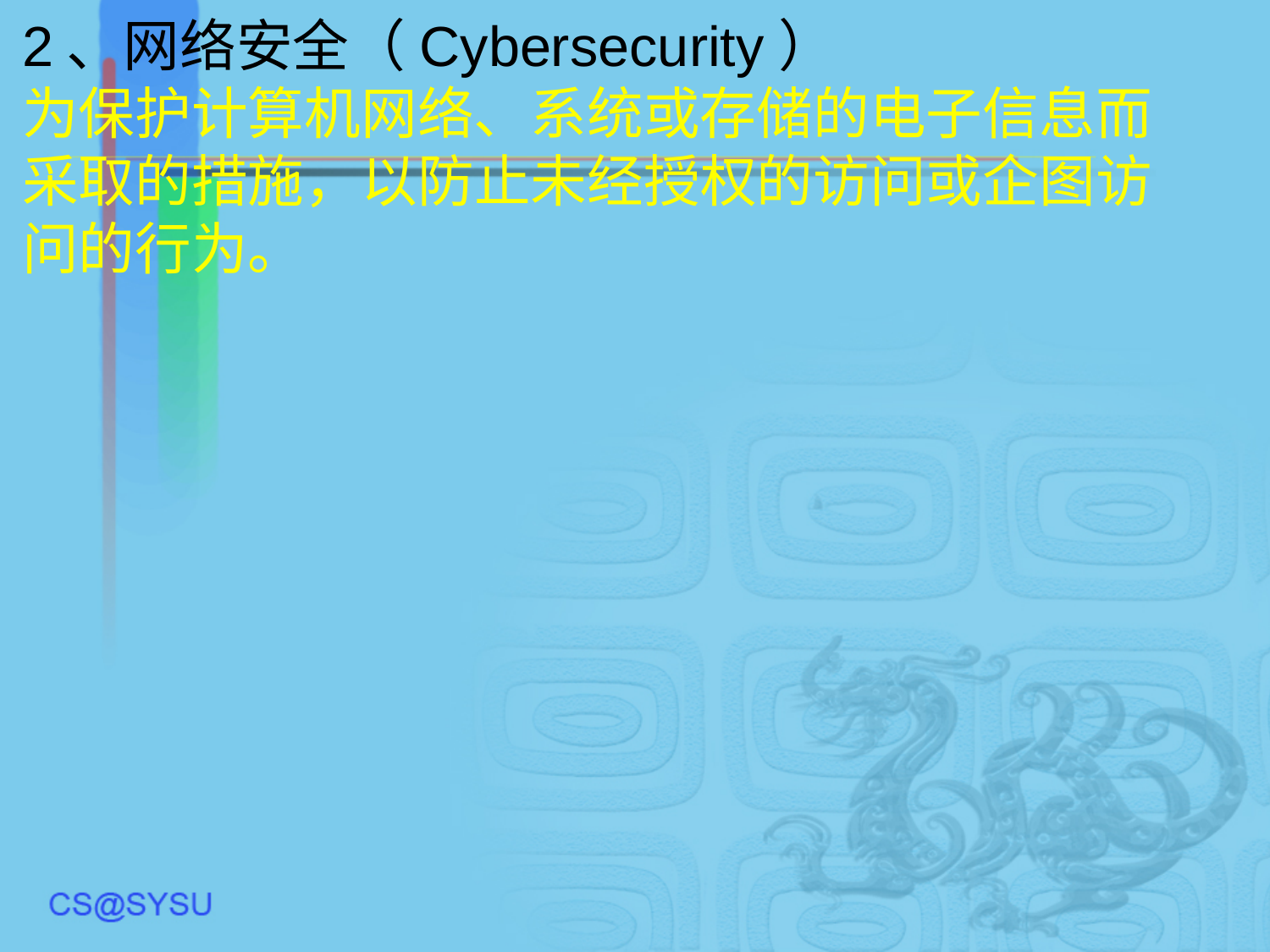

2、网络安全（Cybersecurity）
为保护计算机网络、系统或存储的电子信息而采取的措施，以防止未经授权的访问或企图访问的行为。
30